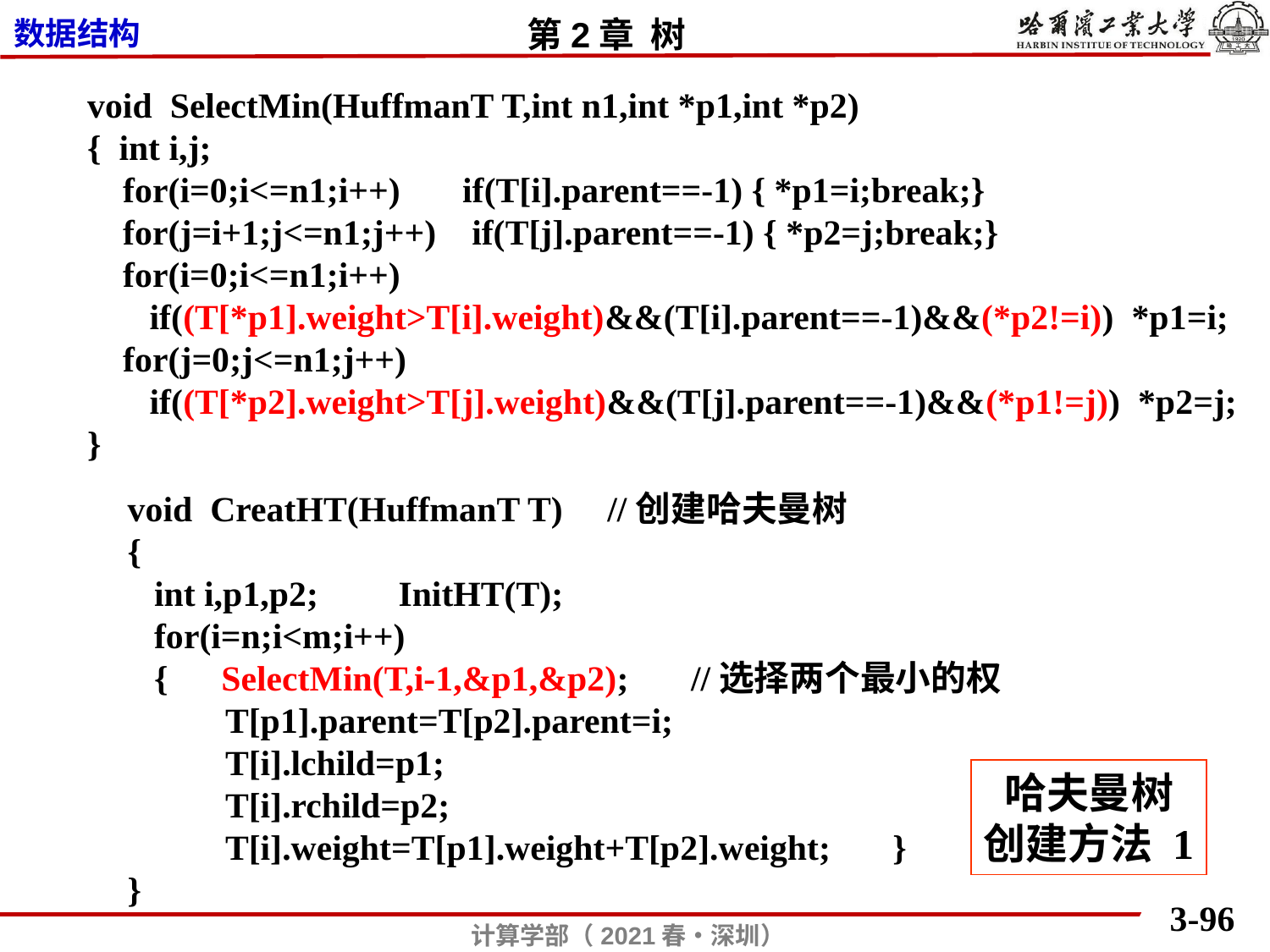

void  SelectMin(HuffmanT T,int n1,int *p1,int *p2)
{  int i,j;
    for(i=0;i<=n1;i++)       if(T[i].parent==-1) { *p1=i;break;}
    for(j=i+1;j<=n1;j++)    if(T[j].parent==-1) { *p2=j;break;}
    for(i=0;i<=n1;i++)
       if((T[*p1].weight>T[i].weight)&&(T[i].parent==-1)&&(*p2!=i))  *p1=i;
    for(j=0;j<=n1;j++)
       if((T[*p2].weight>T[j].weight)&&(T[j].parent==-1)&&(*p1!=j))  *p2=j;
}
void  CreatHT(HuffmanT T)     //创建哈夫曼树
{
   int i,p1,p2;         InitHT(T);
   for(i=n;i<m;i++)
   {      SelectMin(T,i-1,&p1,&p2);       //选择两个最小的权
           T[p1].parent=T[p2].parent=i;
           T[i].lchild=p1;
           T[i].rchild=p2;
           T[i].weight=T[p1].weight+T[p2].weight;       }
}
哈夫曼树
创建方法 1